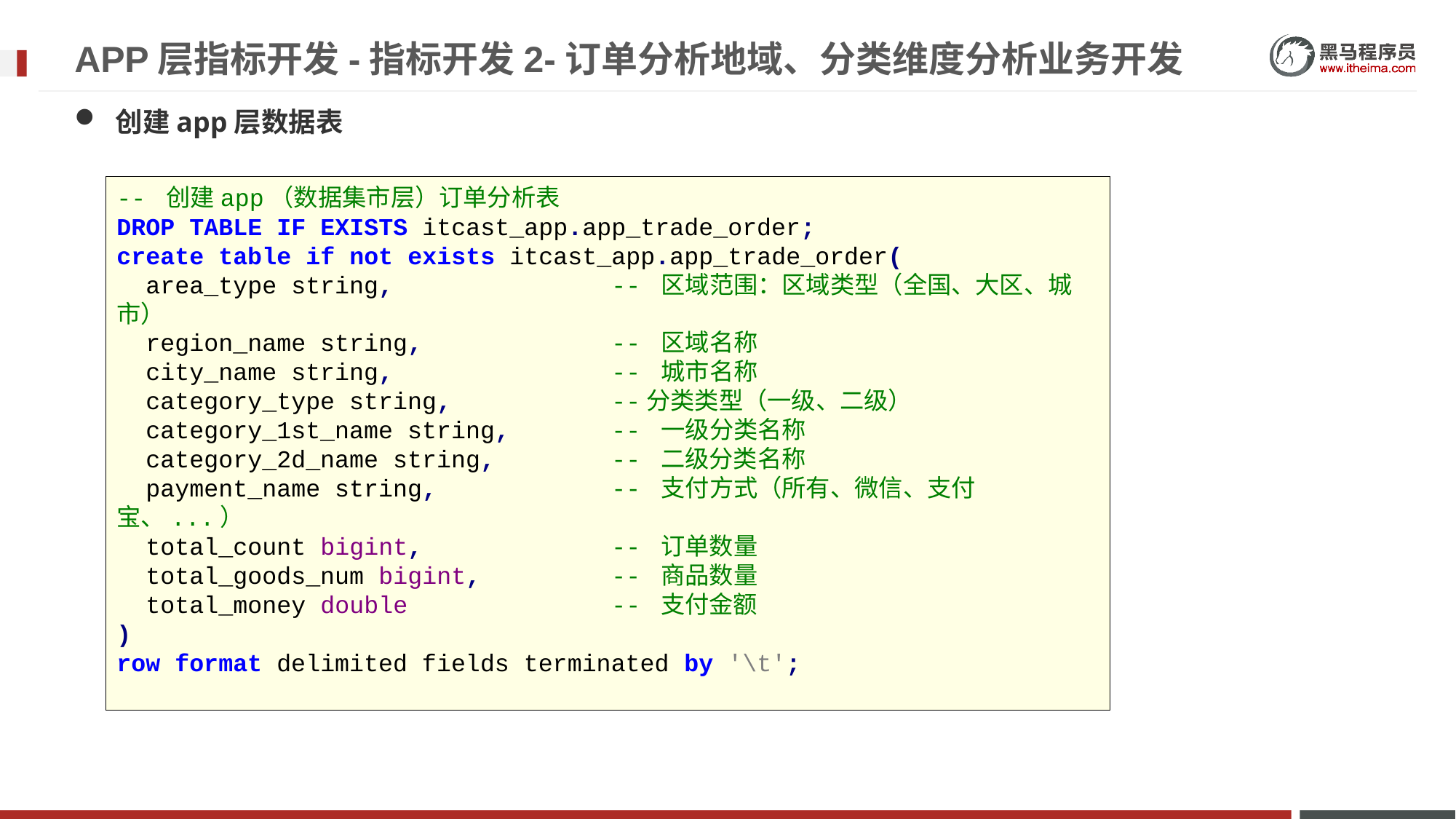

# APP层指标开发-指标开发2-订单分析地域、分类维度分析业务开发
创建app层数据表
-- 创建app（数据集市层）订单分析表
DROP TABLE IF EXISTS itcast_app.app_trade_order;
create table if not exists itcast_app.app_trade_order(
  area_type string,               -- 区域范围：区域类型（全国、大区、城市）
  region_name string,             -- 区域名称
  city_name string,               -- 城市名称
  category_type string,           --分类类型（一级、二级）
  category_1st_name string,       -- 一级分类名称
  category_2d_name string,        -- 二级分类名称
  payment_name string,            -- 支付方式（所有、微信、支付宝、...）
  total_count bigint,             -- 订单数量
  total_goods_num bigint,         -- 商品数量
  total_money double              -- 支付金额
)
row format delimited fields terminated by '\t';